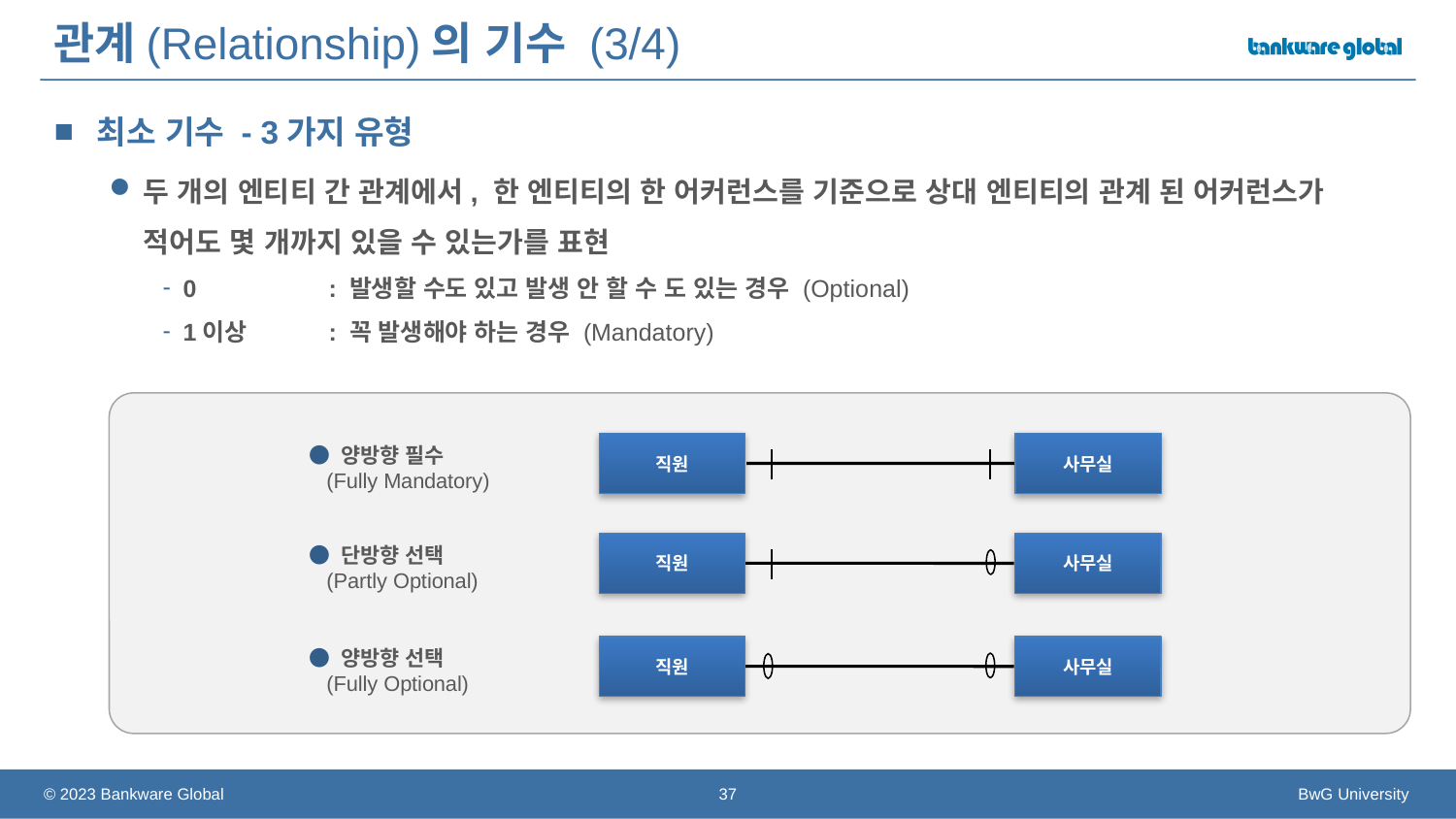

# 관계(Relationship)의 기수 (3/4)
최소 기수 - 3가지 유형
두 개의 엔티티 간 관계에서, 한 엔티티의 한 어커런스를 기준으로 상대 엔티티의 관계 된 어커런스가 적어도 몇 개까지 있을 수 있는가를 표현
0 	: 발생할 수도 있고 발생 안 할 수 도 있는 경우 (Optional)
1이상	: 꼭 발생해야 하는 경우 (Mandatory)

직원
사무실
● 양방향 필수
   (Fully Mandatory)

직원
사무실
● 단방향 선택
   (Partly Optional)

직원
사무실
● 양방향 선택
   (Fully Optional)

37